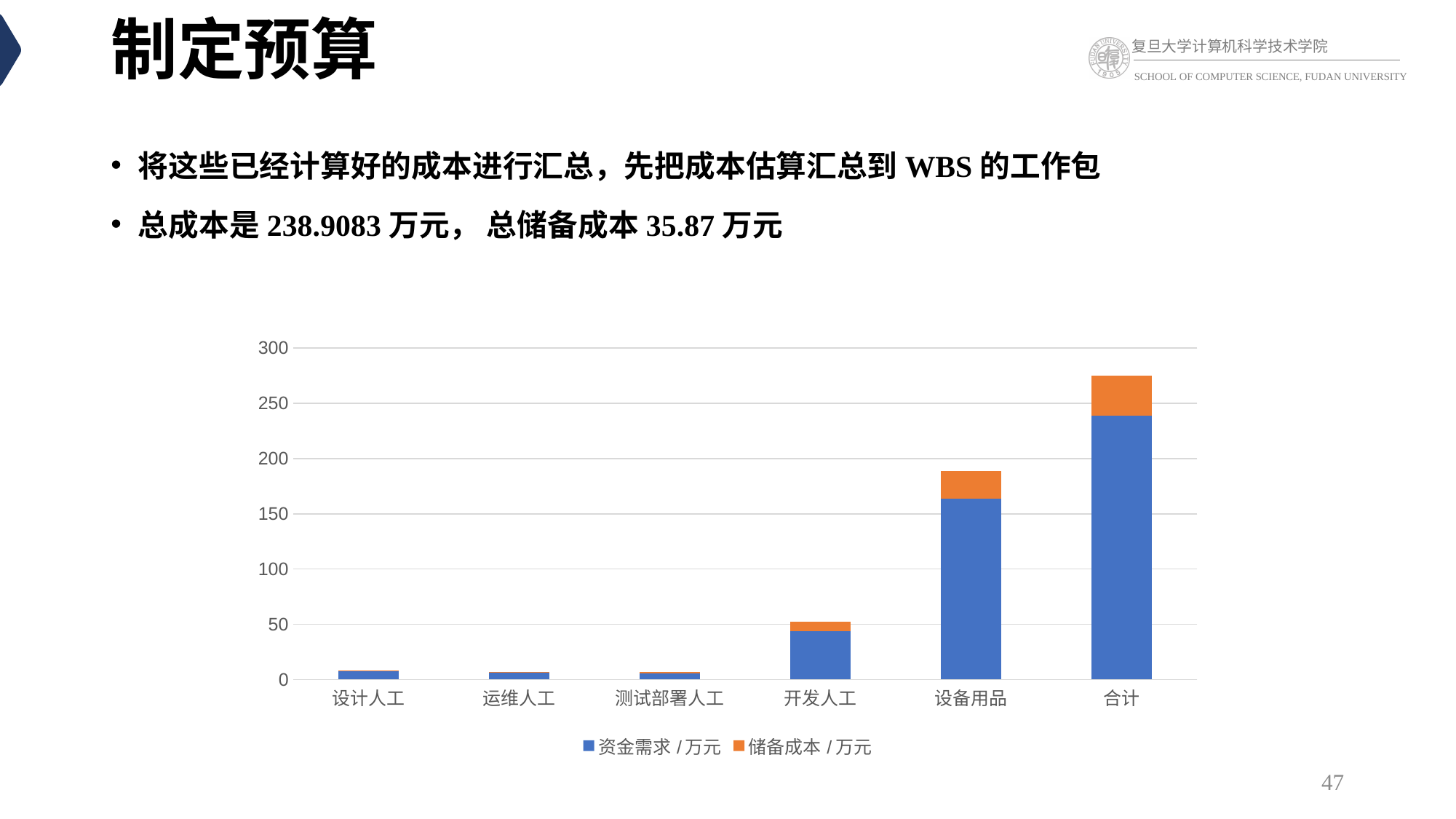

# 制定预算
将这些已经计算好的成本进行汇总，先把成本估算汇总到WBS的工作包
总成本是238.9083万元， 总储备成本35.87万元

### Chart

| Category | 资金需求/万元 | 储备成本/万元 |
|---|---|---|
| 设计人工 | 7.775 | 0.38875 |
| 运维人工 | 6.0 | 0.6 |
| 测试部署人工 | 5.55 | 1.11 |
| 开发人工 | 43.8 | 8.76 |
| 设备用品 | 163.5733 | 25.0 |
| 合计 | 238.9083 | 35.87 |
47